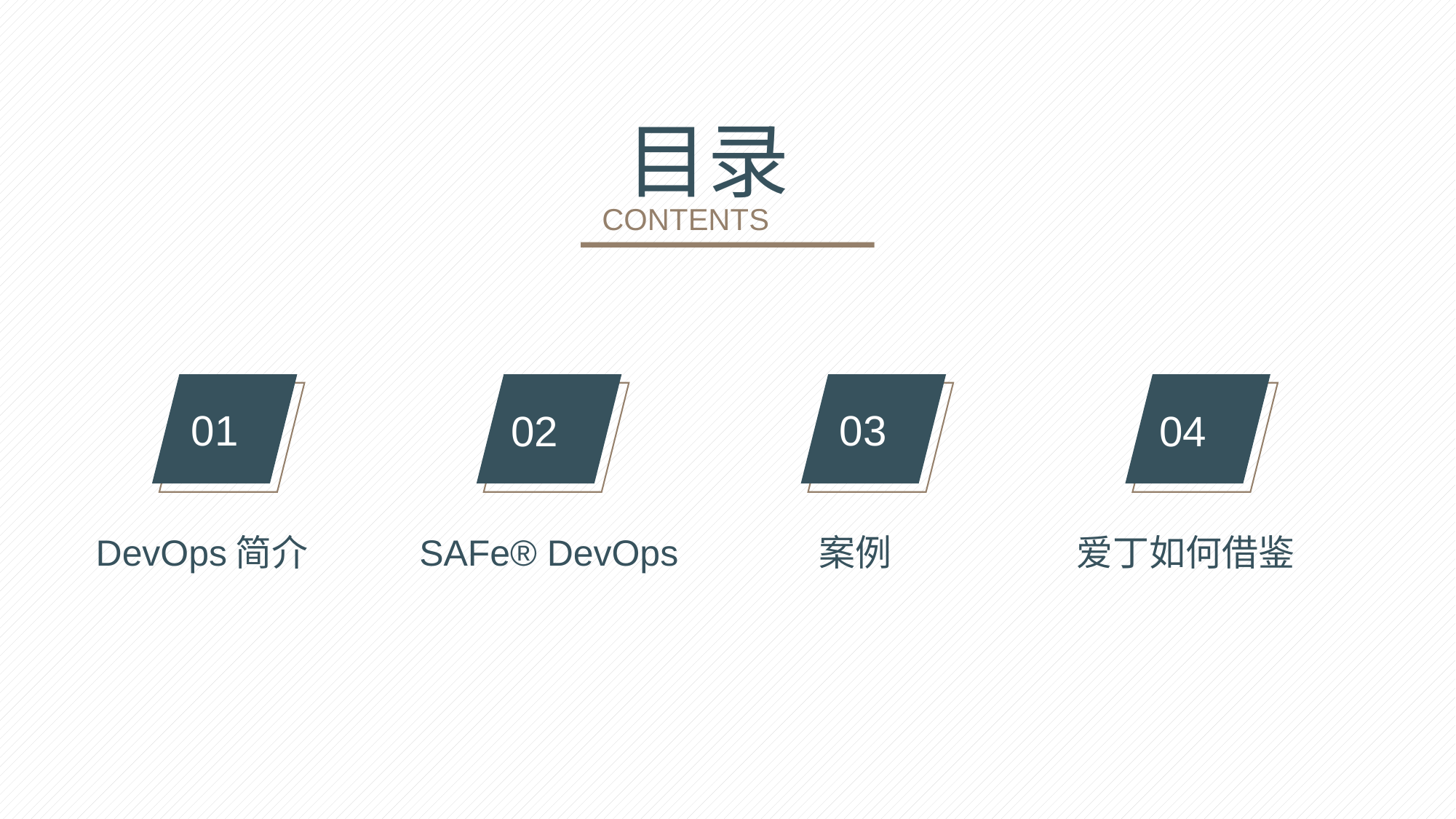

目录
CONTENTS

01
03
02
04
DevOps简介
SAFe® DevOps
案例
爱丁如何借鉴